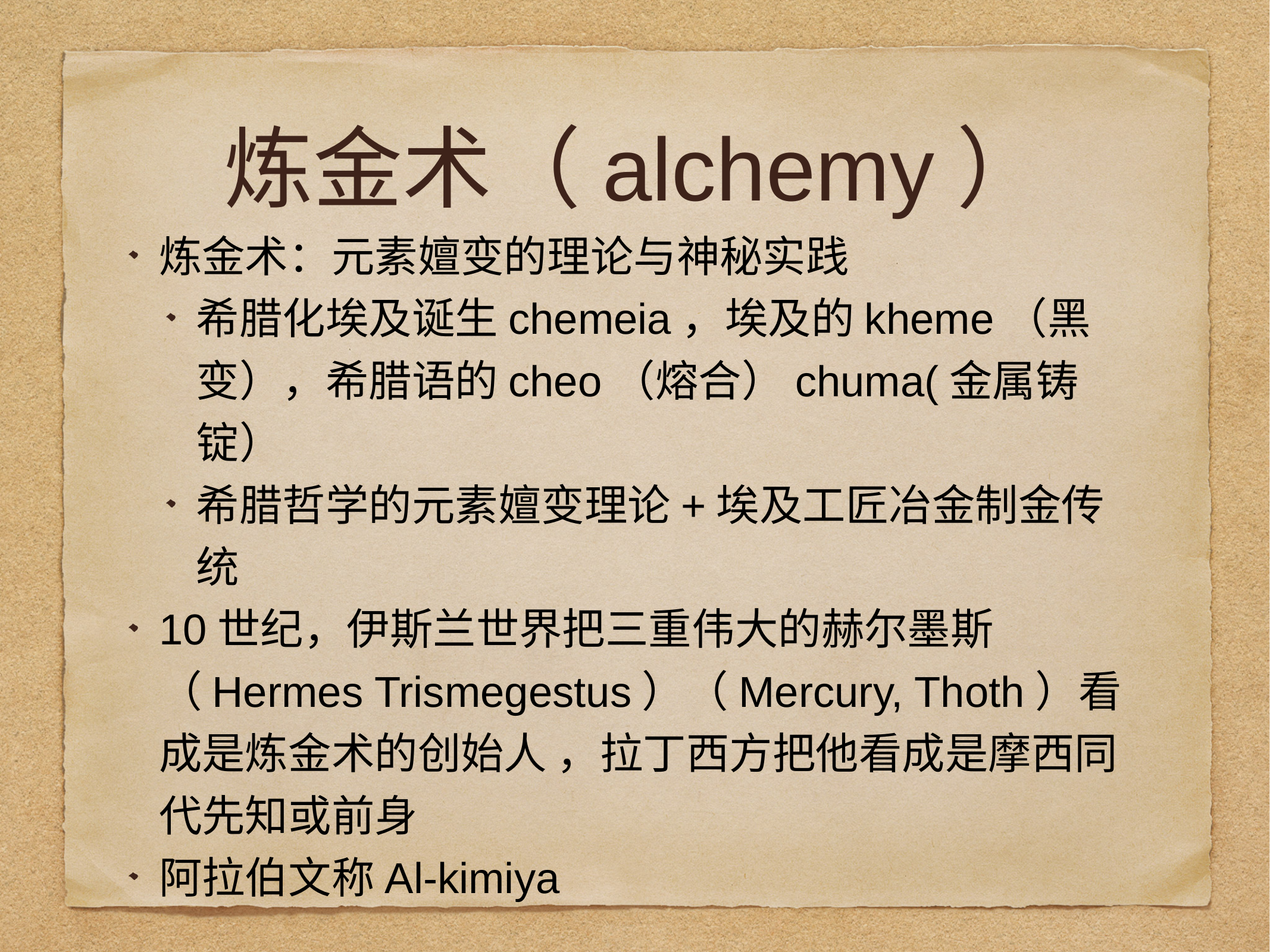

# 炼金术（alchemy）
炼金术：元素嬗变的理论与神秘实践
希腊化埃及诞生chemeia，埃及的kheme（黑变），希腊语的cheo（熔合）chuma(金属铸锭）
希腊哲学的元素嬗变理论+埃及工匠冶金制金传统
10世纪，伊斯兰世界把三重伟大的赫尔墨斯（Hermes Trismegestus）（Mercury, Thoth）看成是炼金术的创始人 ，拉丁西方把他看成是摩西同代先知或前身
阿拉伯文称Al-kimiya